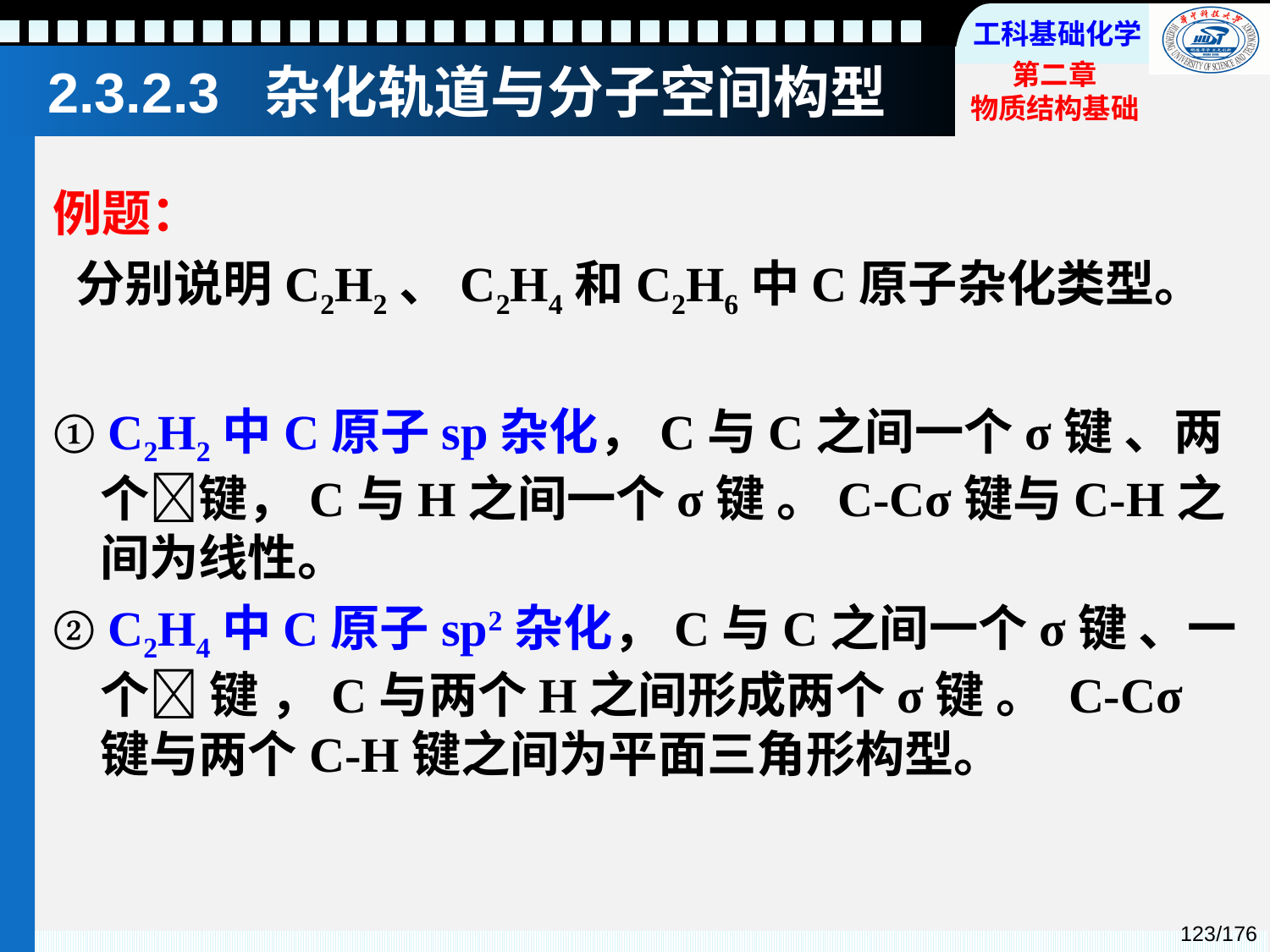

# 2.3.2.3  杂化轨道与分子空间构型
例题：
 分别说明C2H2、C2H4和C2H6中C原子杂化类型。

① C2H2中C原子sp杂化，C与C之间一个σ键 、两个π键，C与H之间一个σ键 。C-Cσ键与C-H之间为线性。
② C2H4中C原子sp2杂化，C与C之间一个σ键 、一个π 键 ，C与两个H之间形成两个σ键 。 C-Cσ键与两个C-H键之间为平面三角形构型。